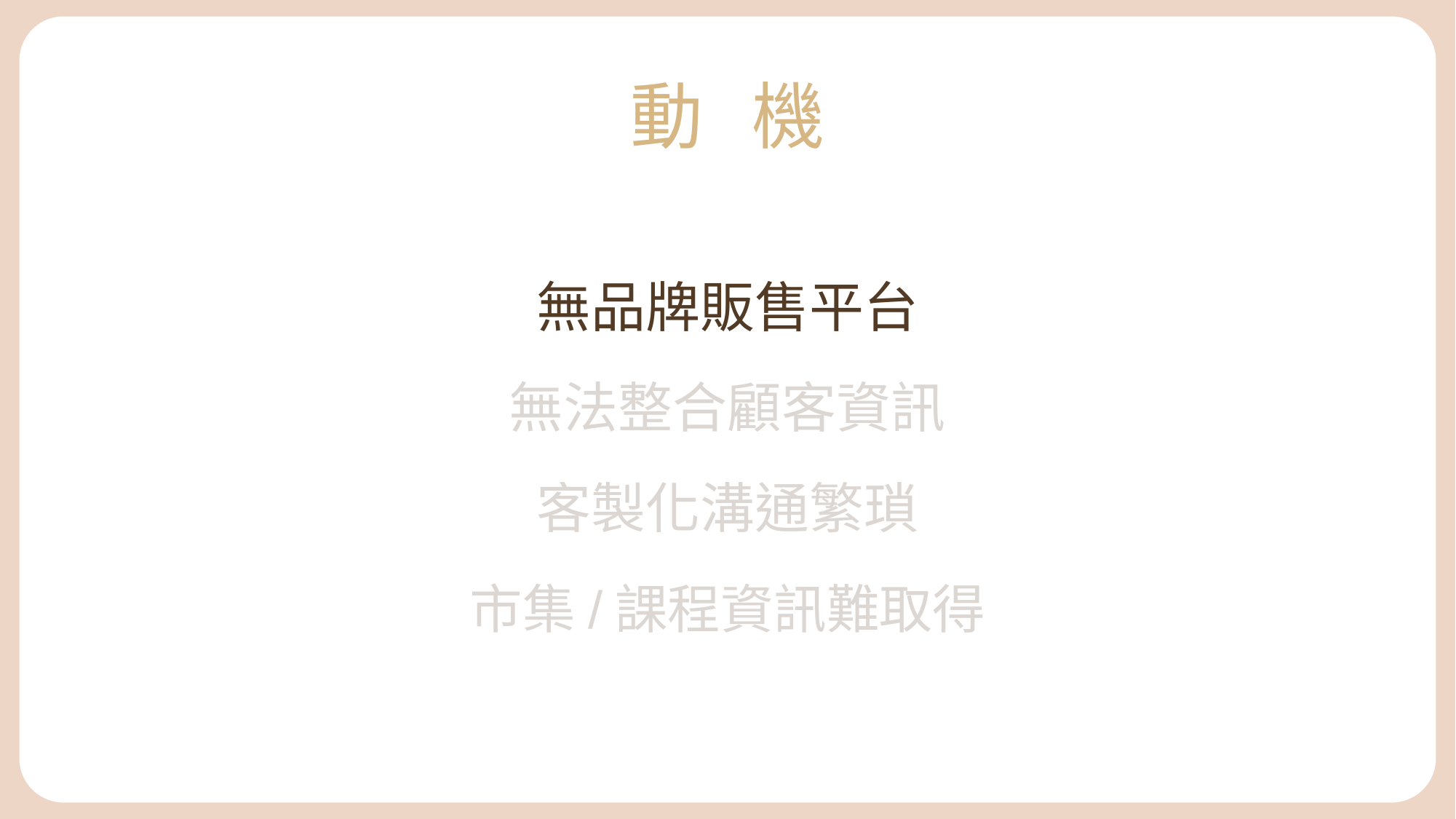

動   機

# 無品牌販售平台
無法整合顧客資訊
客製化溝通繁瑣
市集/課程資訊難取得